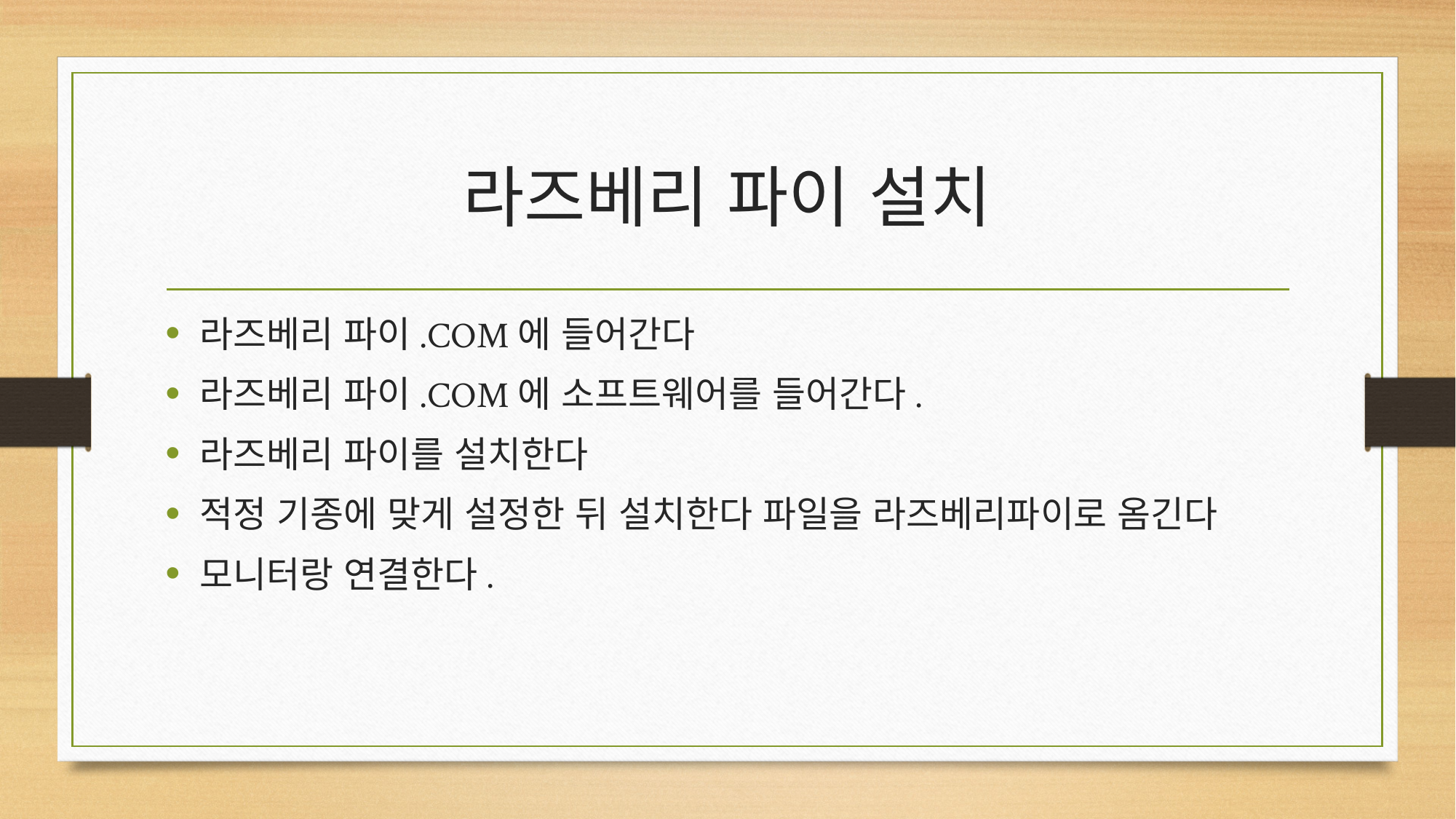

# 라즈베리 파이 설치
라즈베리 파이.COM에 들어간다
라즈베리 파이.COM에 소프트웨어를 들어간다.
라즈베리 파이를 설치한다
적정 기종에 맞게 설정한 뒤 설치한다 파일을 라즈베리파이로 옴긴다
모니터랑 연결한다.